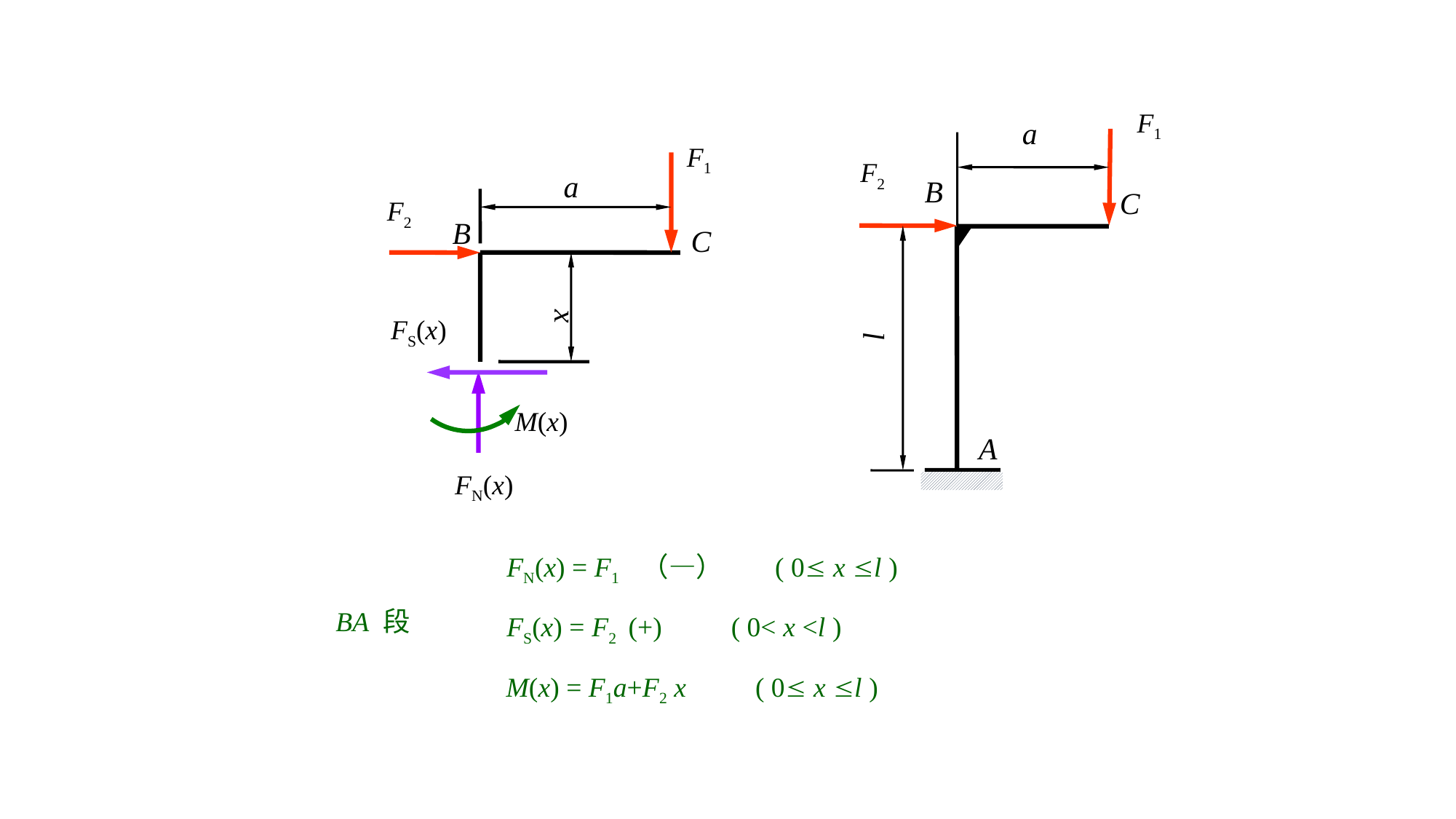

F1
a

F2
B

C

l
A

F1

a
F2

B
C

x
FS(x)

M(x)
FN(x)
FN(x) = F1    （—）             ( 0≤ x ≤l )
BA 段
FS(x) = F2   (+)          ( 0< x <l )
M(x) = F1a+F2 x          ( 0≤ x ≤l )